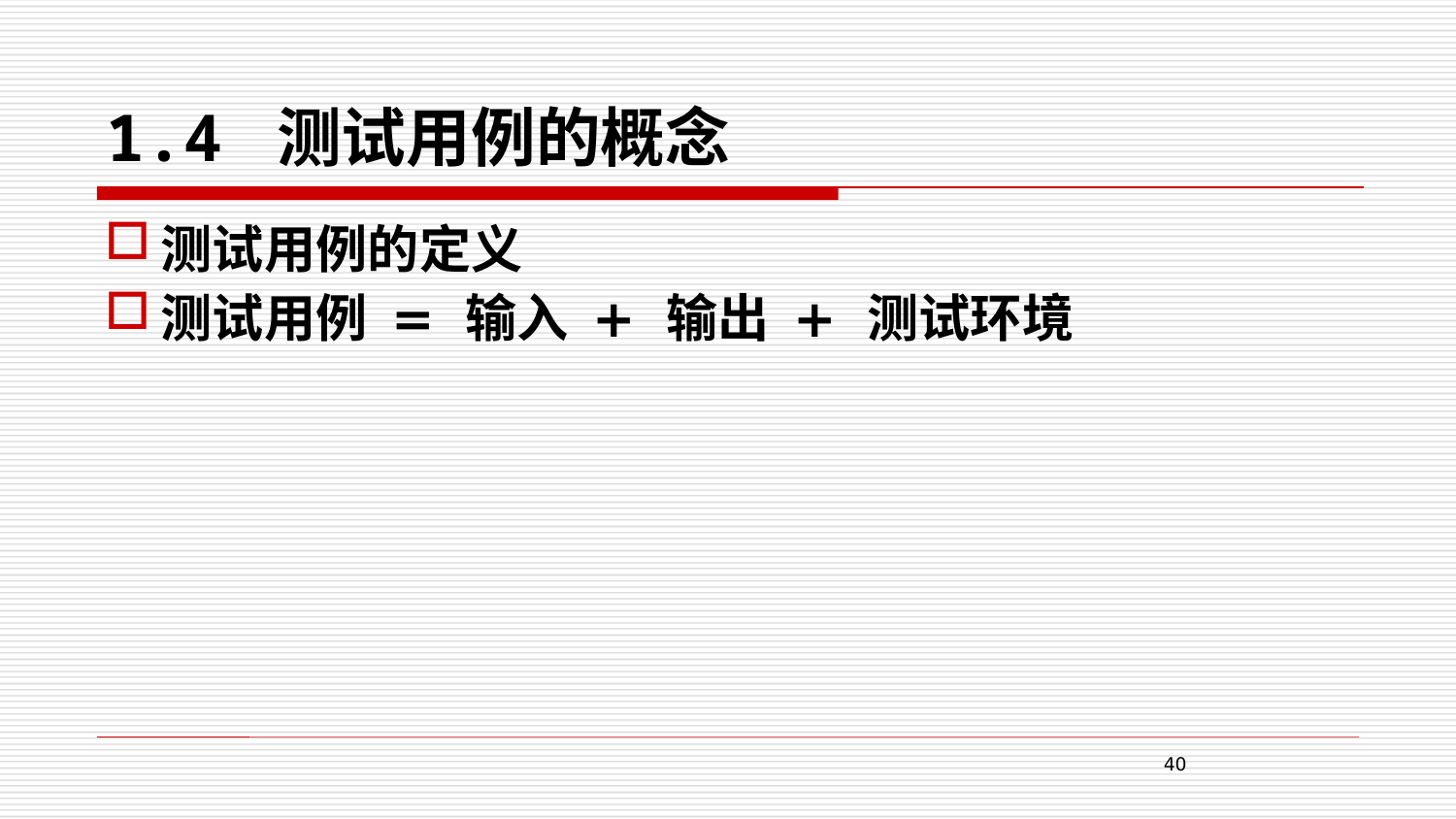

# 1.4 测试用例的概念
测试用例的定义
测试用例 = 输入 + 输出 + 测试环境
40